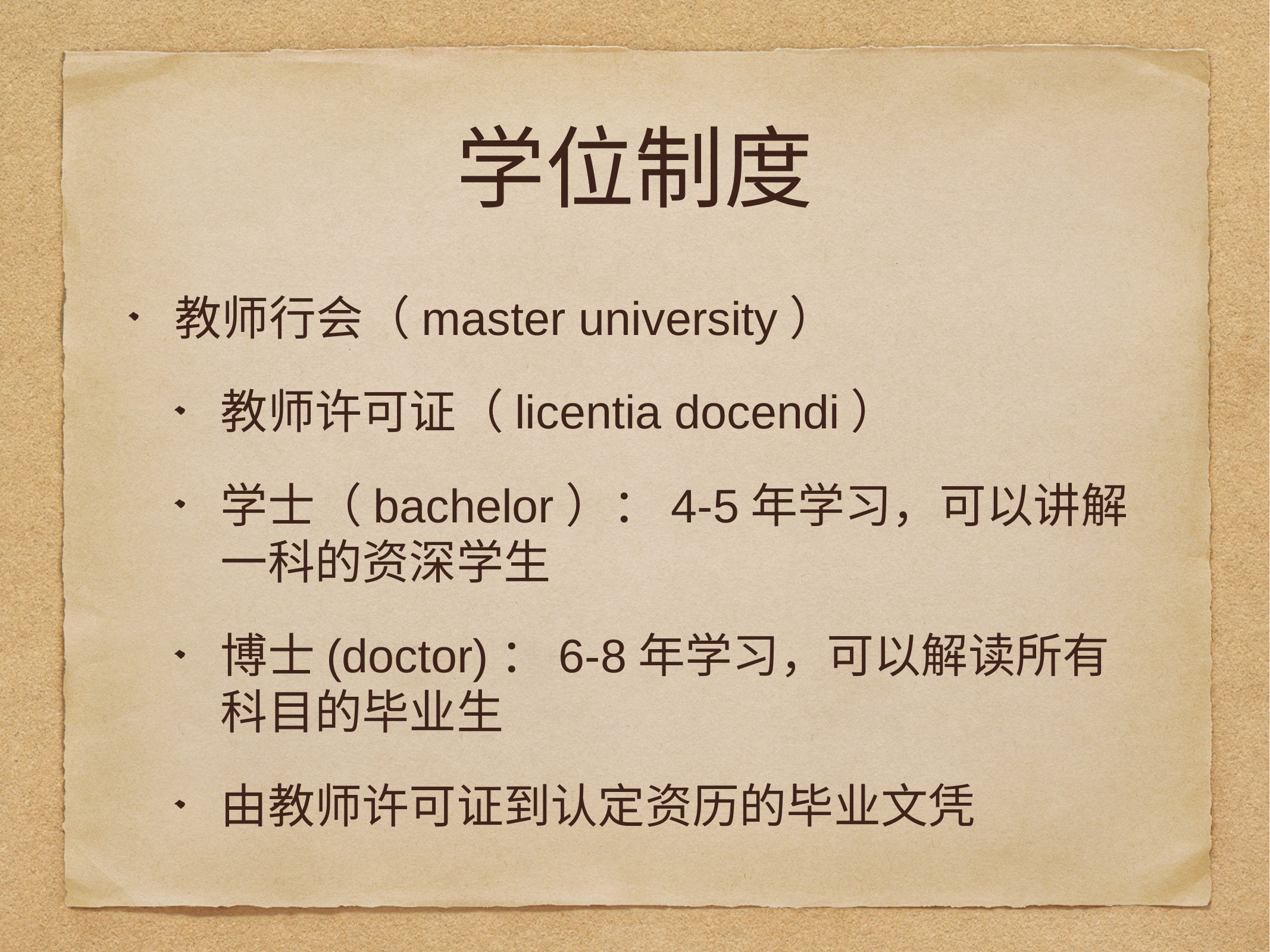

# 学位制度
教师行会（master university）
教师许可证（licentia docendi）
学士（bachelor）：4-5年学习，可以讲解一科的资深学生
博士(doctor)：6-8年学习，可以解读所有科目的毕业生
由教师许可证到认定资历的毕业文凭